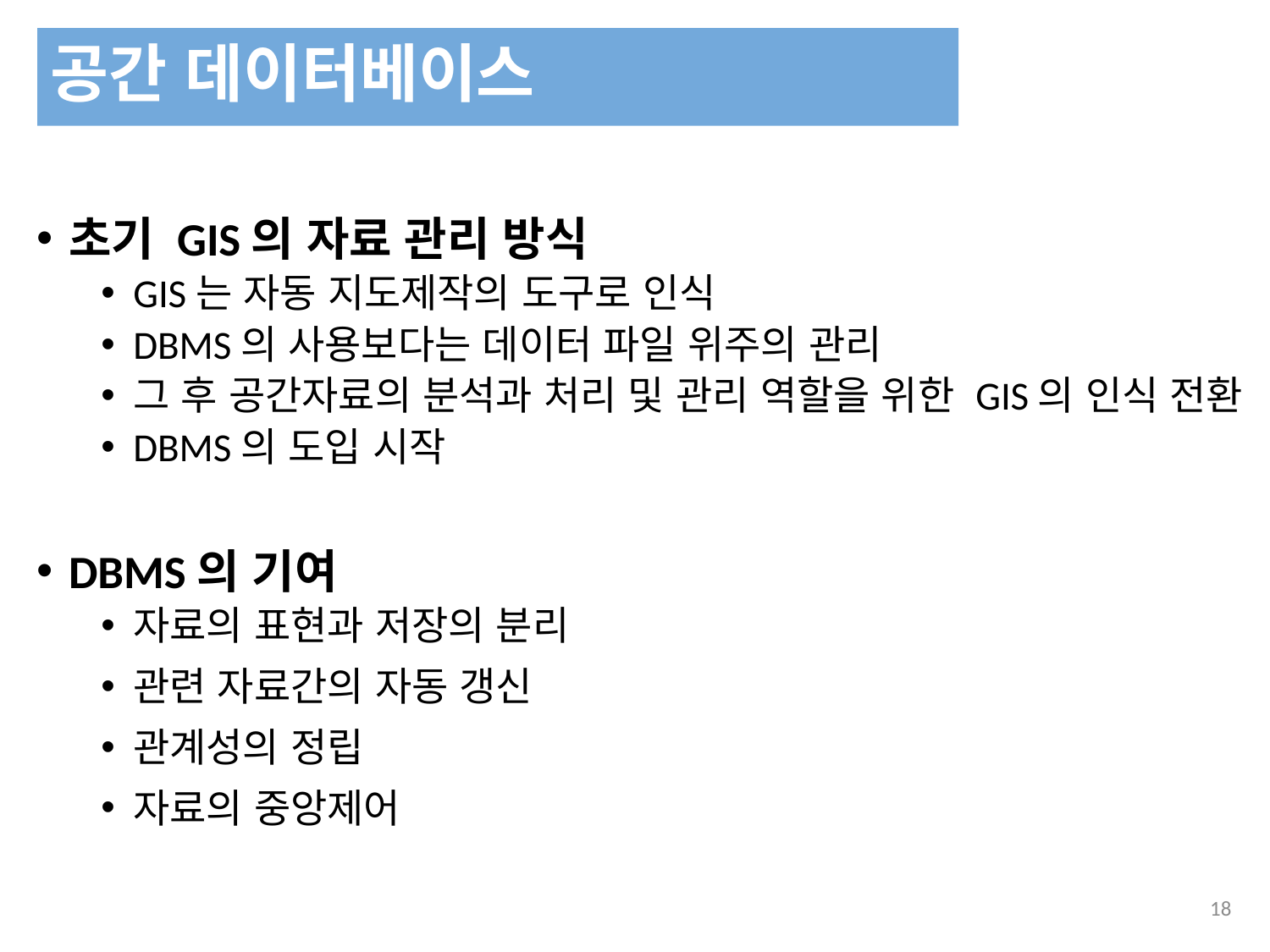

공간 데이터베이스
초기 GIS의 자료 관리 방식
GIS는 자동 지도제작의 도구로 인식
DBMS의 사용보다는 데이터 파일 위주의 관리
그 후 공간자료의 분석과 처리 및 관리 역할을 위한 GIS의 인식 전환
DBMS의 도입 시작
DBMS의 기여
자료의 표현과 저장의 분리
관련 자료간의 자동 갱신
관계성의 정립
자료의 중앙제어

18